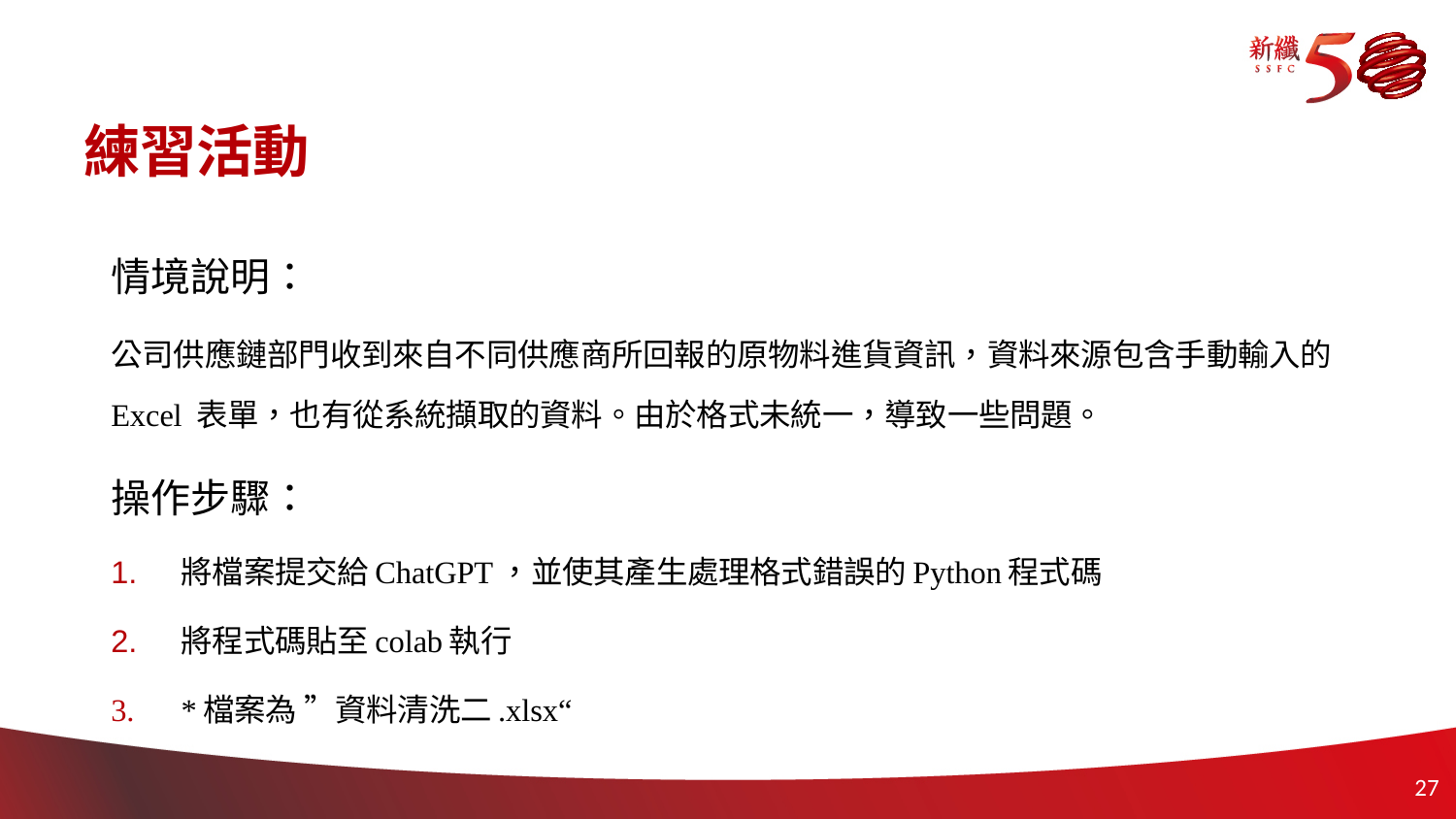

# 練習活動
情境說明：
公司供應鏈部門收到來自不同供應商所回報的原物料進貨資訊，資料來源包含手動輸入的 Excel 表單，也有從系統擷取的資料。由於格式未統一，導致一些問題。
操作步驟：
將檔案提交給ChatGPT，並使其產生處理格式錯誤的Python程式碼
將程式碼貼至colab執行
*檔案為 ”資料清洗二.xlsx“

27